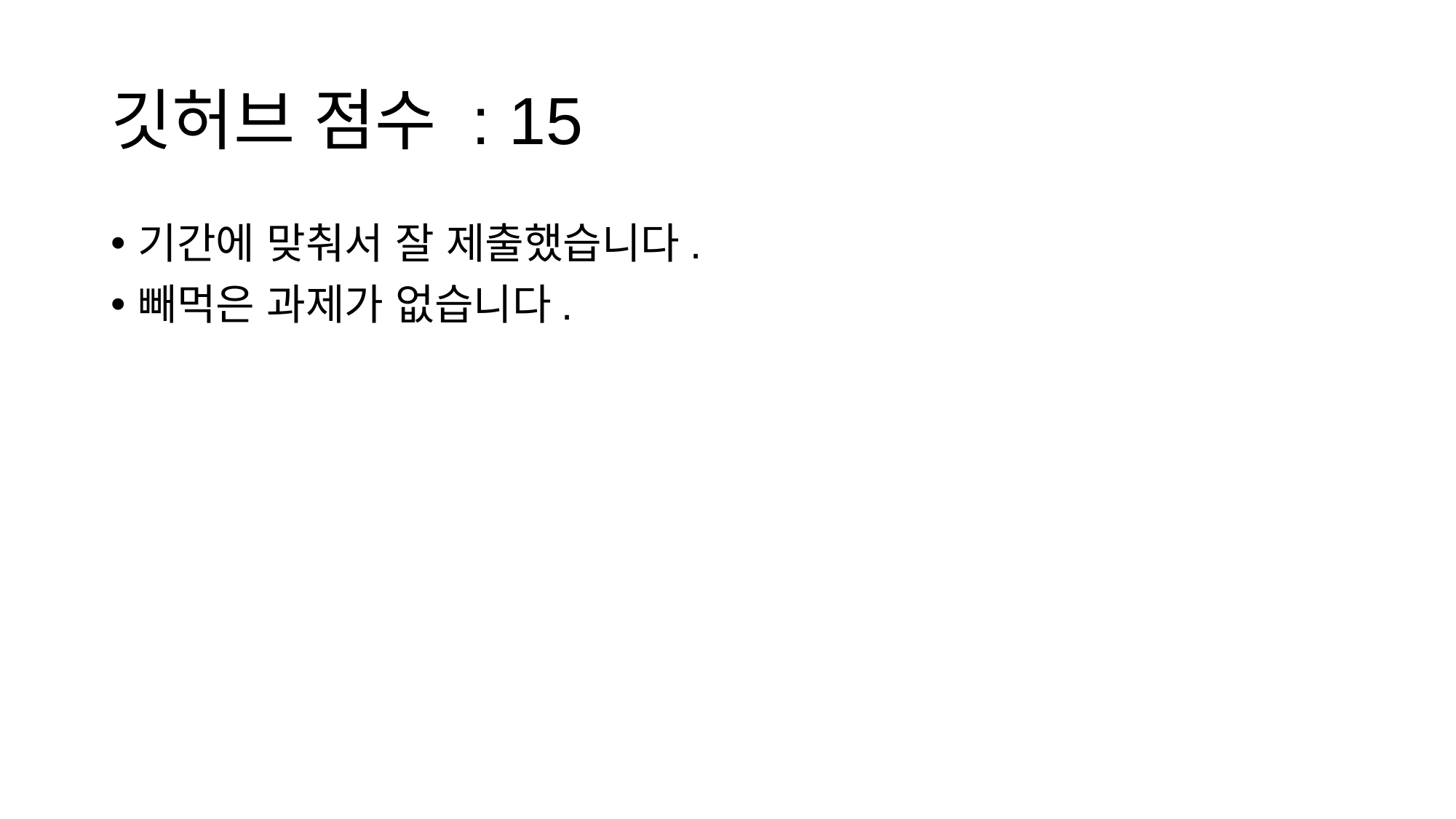

# 깃허브 점수 : 15
기간에 맞춰서 잘 제출했습니다.
빼먹은 과제가 없습니다.